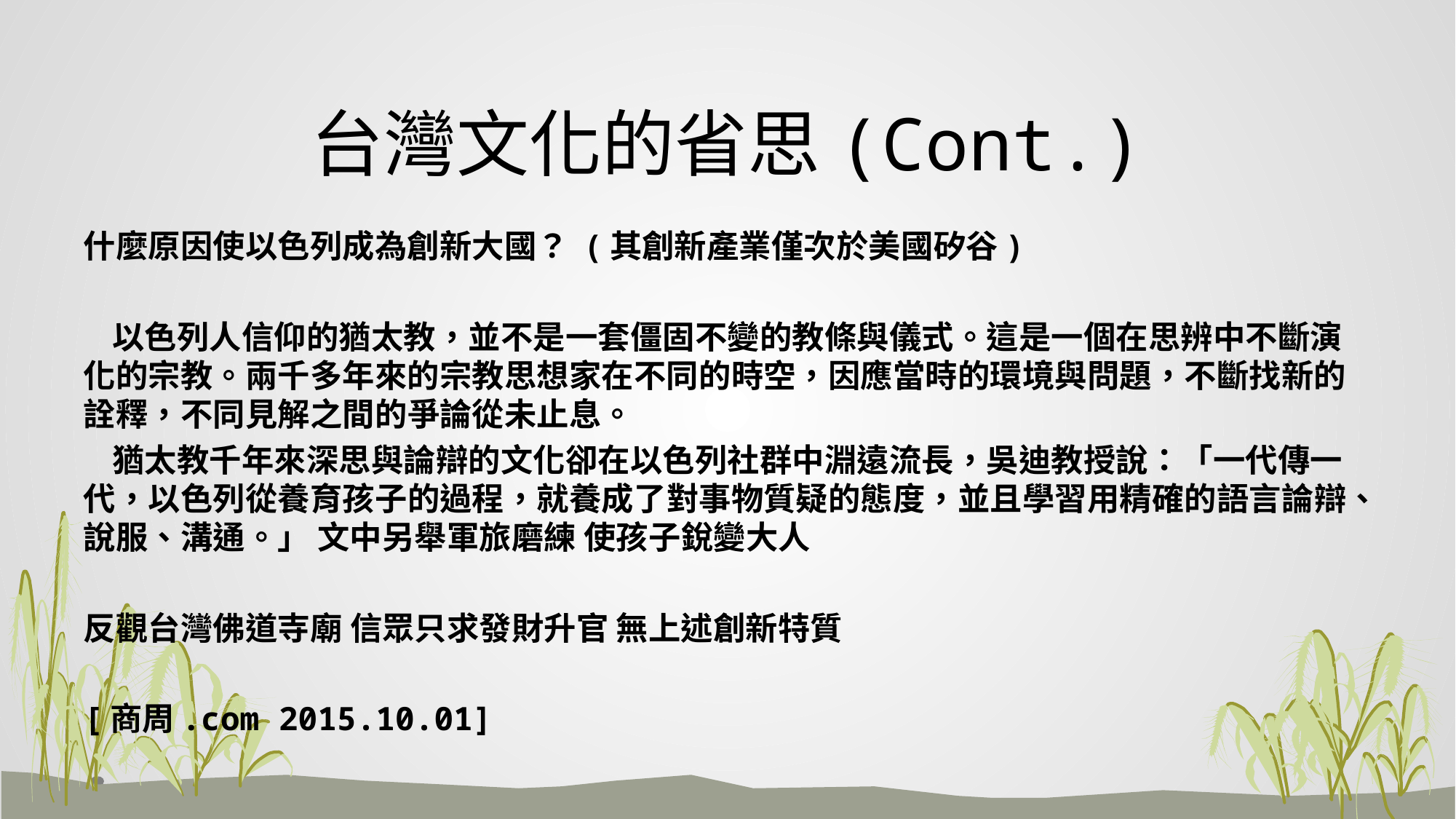

# 台灣文化的省思(Cont.)
什麼原因使以色列成為創新大國？ (其創新產業僅次於美國矽谷)

   以色列人信仰的猶太教，並不是一套僵固不變的教條與儀式。這是一個在思辨中不斷演化的宗教。兩千多年來的宗教思想家在不同的時空，因應當時的環境與問題，不斷找新的詮釋，不同見解之間的爭論從未止息。
   猶太教千年來深思與論辯的文化卻在以色列社群中淵遠流長，吳迪教授說：「一代傳一代，以色列從養育孩子的過程，就養成了對事物質疑的態度，並且學習用精確的語言論辯、說服、溝通。」 文中另舉軍旅磨練 使孩子銳變大人

反觀台灣佛道寺廟 信眾只求發財升官 無上述創新特質

[商周.com 2015.10.01]